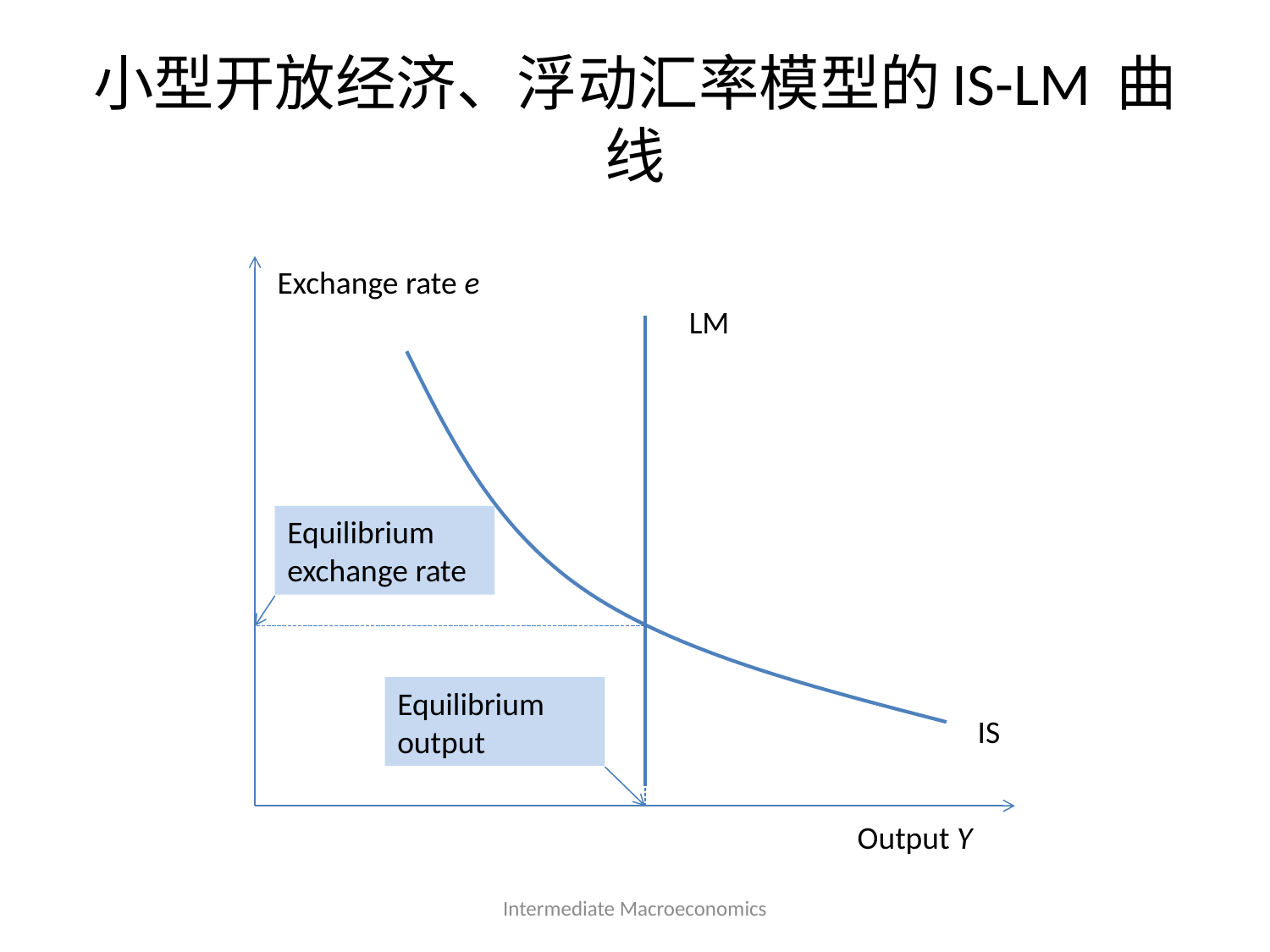

# 小型开放经济、浮动汇率模型的IS-LM 曲线
Exchange rate e
LM

Equilibrium exchange rate
Equilibrium output
IS
Output Y
Intermediate Macroeconomics